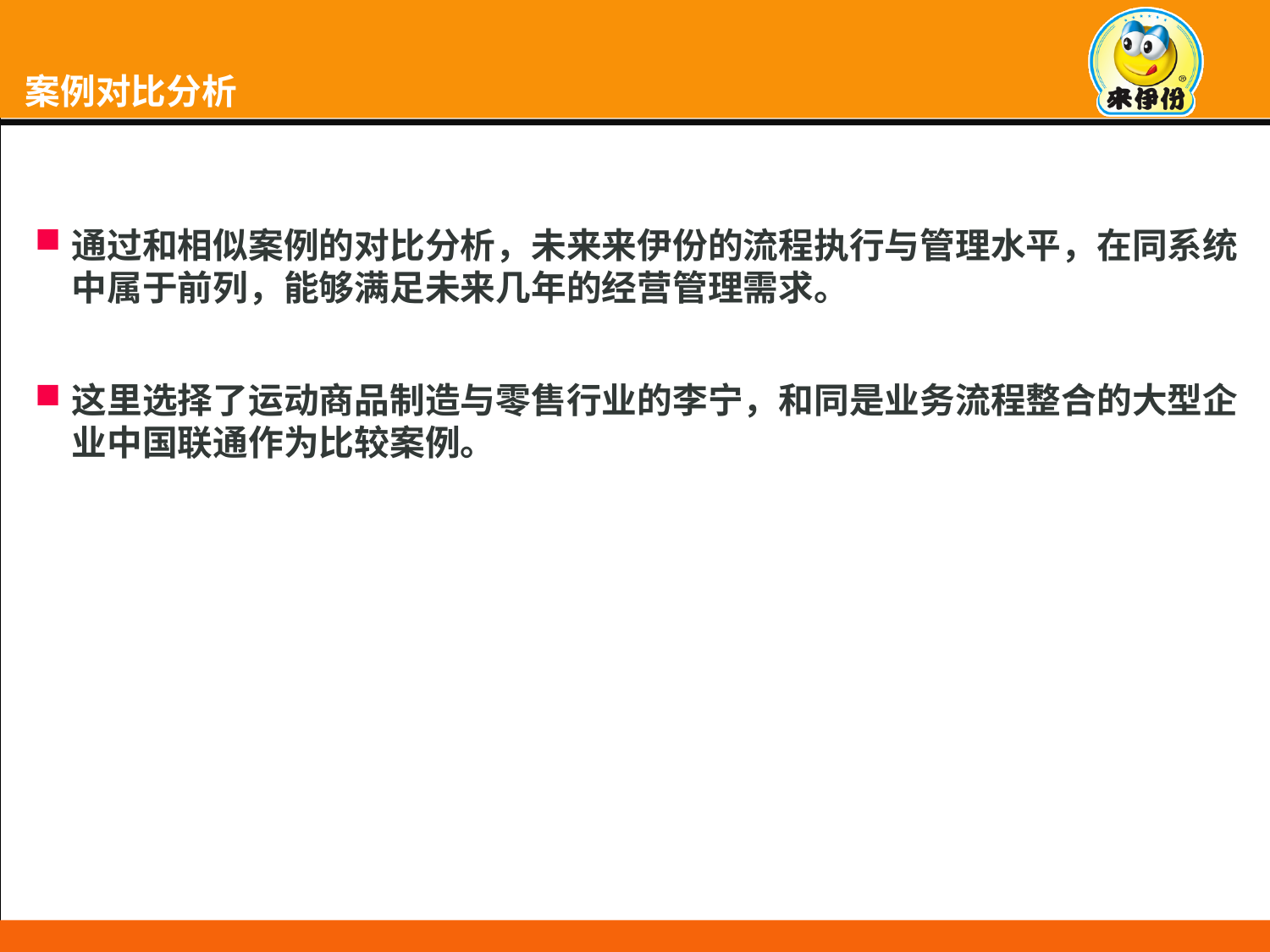

# 案例对比分析
通过和相似案例的对比分析，未来来伊份的流程执行与管理水平，在同系统中属于前列，能够满足未来几年的经营管理需求。

这里选择了运动商品制造与零售行业的李宁，和同是业务流程整合的大型企业中国联通作为比较案例。